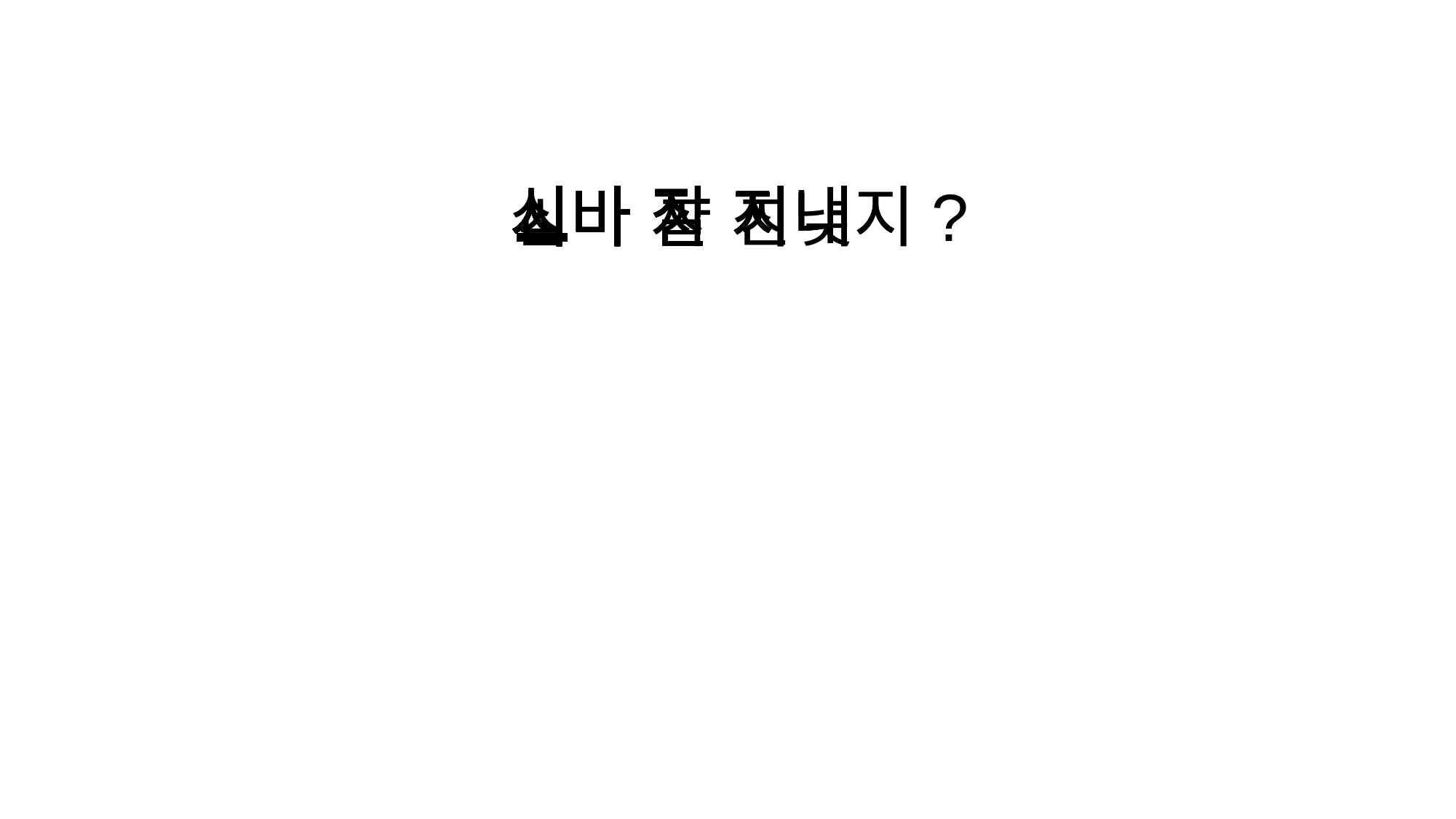

ㅅ
시
십
시바
시바
시바 ㅈ
시바 자
시바 잘
시바 잘 ㅈ
시바 잘 지
시바 잘 진
시바 잘 지내
시바 잘 지냊
시바 잘 지내지
시바 잘 지내지?